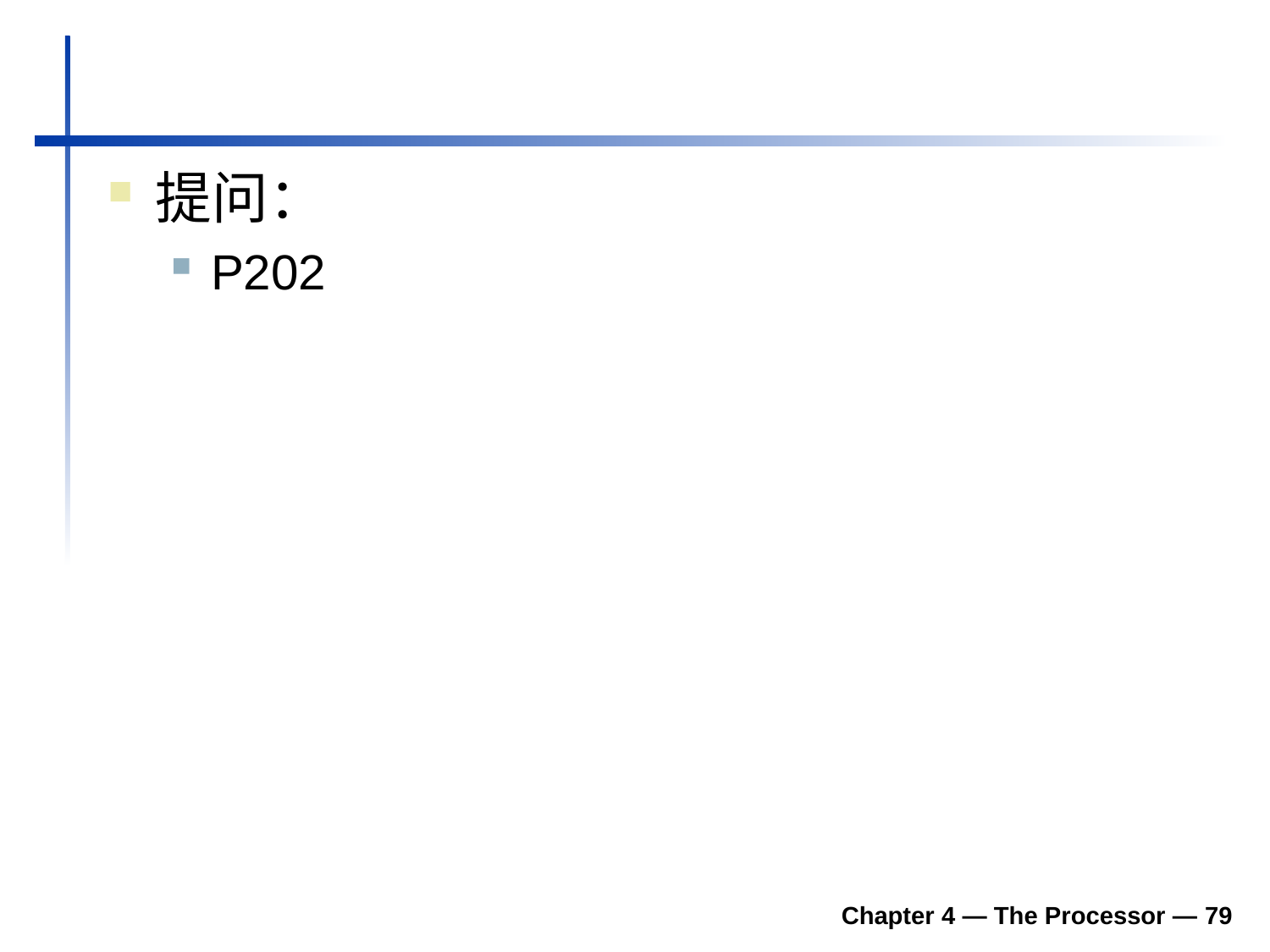

#
提问：
P202
Chapter 4 — The Processor — 79